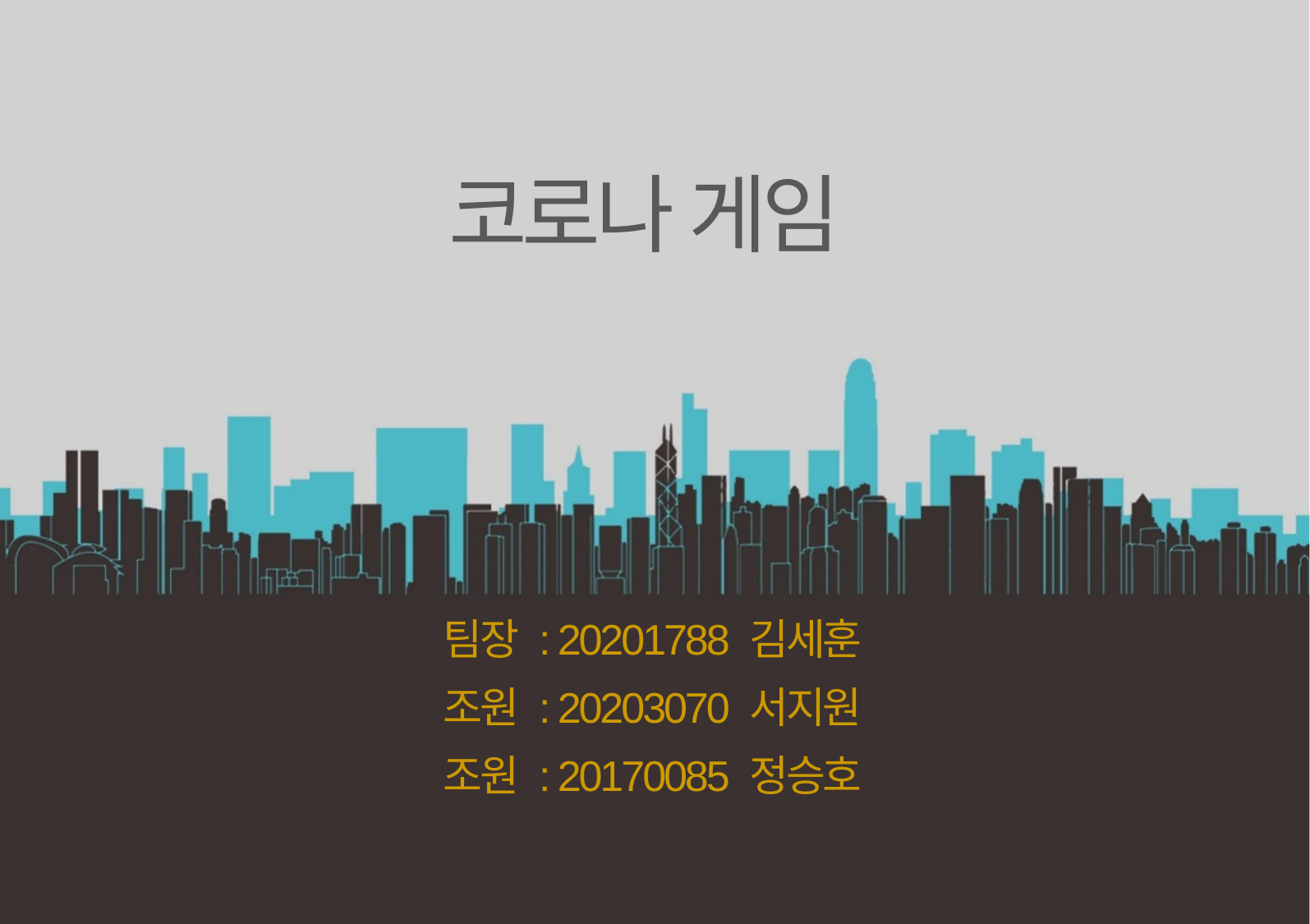

코로나 게임
팀장 : 20201788 김세훈
조원 : 20203070 서지원
조원 : 20170085 정승호